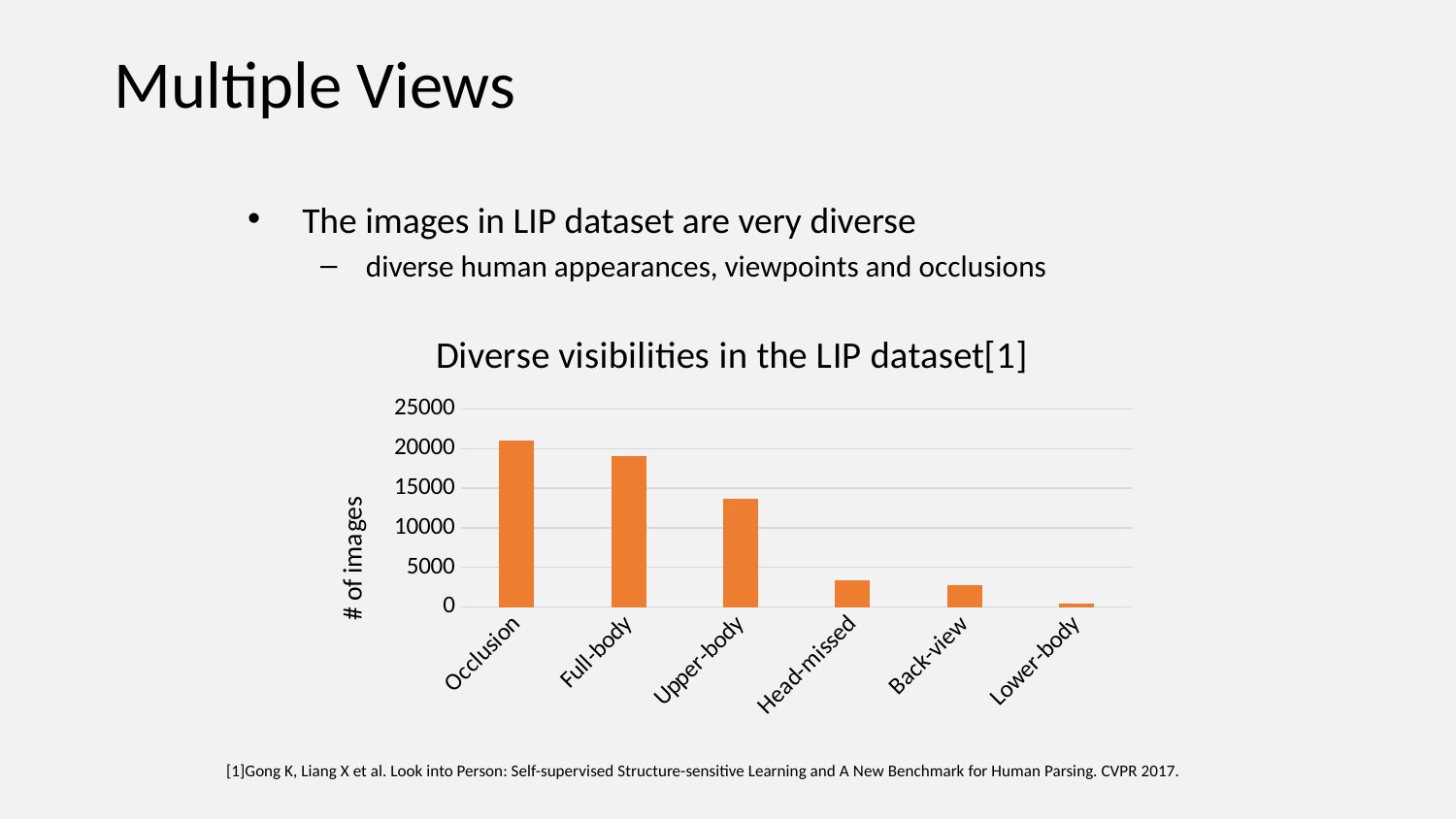

# Multiple Views
The images in LIP dataset are very diverse
diverse human appearances, viewpoints and occlusions

### Chart:  Diverse visibilities in the LIP dataset[1]

| Category | 系列 1 |
|---|---|
| Occlusion | 21028.0 |
| Full-body | 19081.0 |
| Upper-body | 13672.0 |
| Head-missed | 3386.0 |
| Back-view | 2778.0 |
| Lower-body | 403.0 |
[1]Gong K, Liang X et al. Look into Person: Self-supervised Structure-sensitive Learning and A New Benchmark for Human Parsing. CVPR 2017.